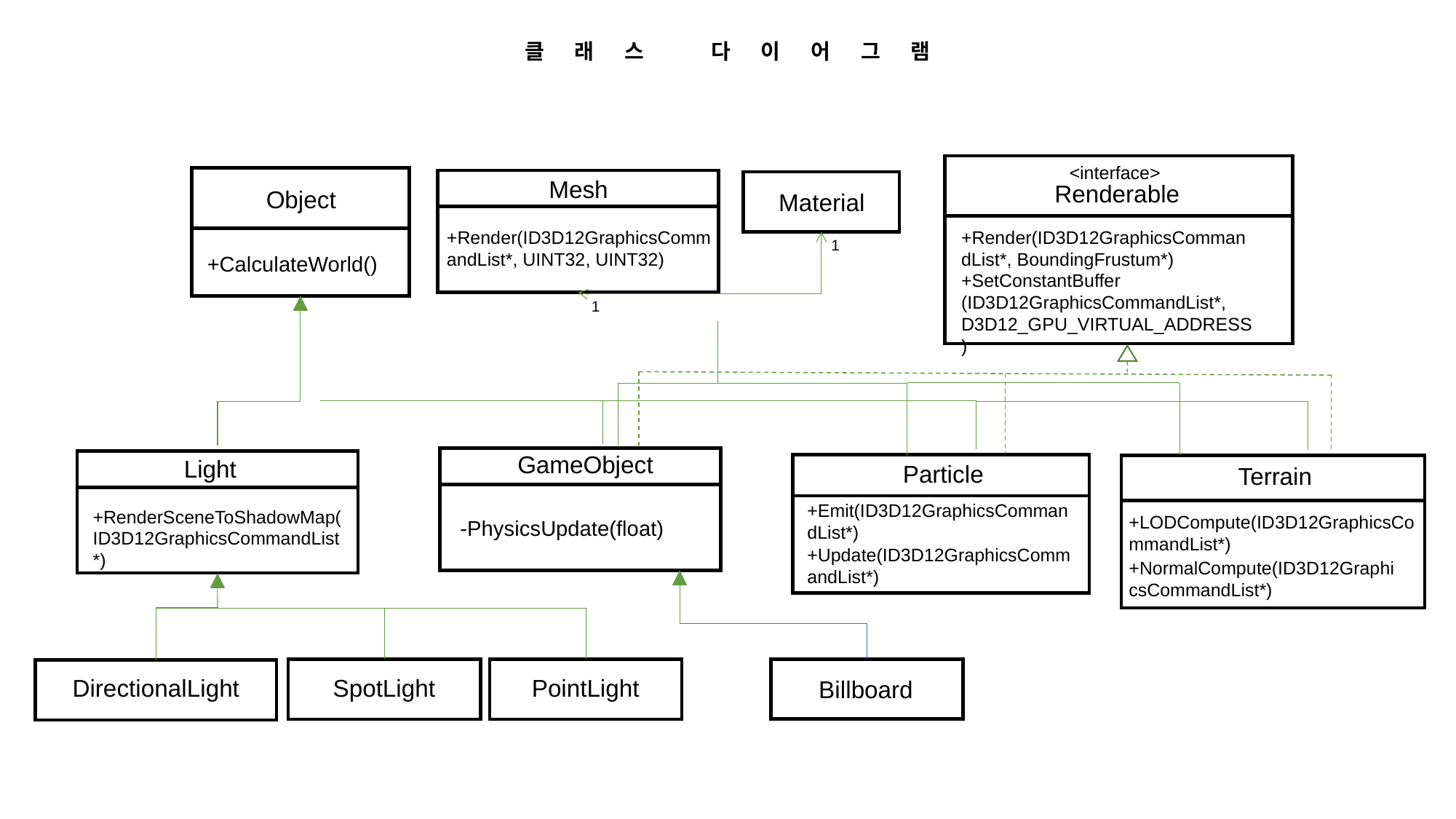

클래스 다이어그램
<interface>

Renderable

+Render(ID3D12GraphicsCommandList*, BoundingFrustum*)
+SetConstantBuffer (ID3D12GraphicsCommandList*, D3D12_GPU_VIRTUAL_ADDRESS)

Object

Mesh

+Render(ID3D12GraphicsCommandList*, UINT32, UINT32)

Material
1
+CalculateWorld()
1

GameObject

-PhysicsUpdate(float)
Light

+RenderSceneToShadowMap(ID3D12GraphicsCommandList*)
Particle

Terrain

+LODCompute(ID3D12GraphicsCommandList*)
+Emit(ID3D12GraphicsCommandList*)
+Update(ID3D12GraphicsCommandList*)
+NormalCompute(ID3D12GraphicsCommandList*)

Billboard

PointLight

SpotLight

DirectionalLight